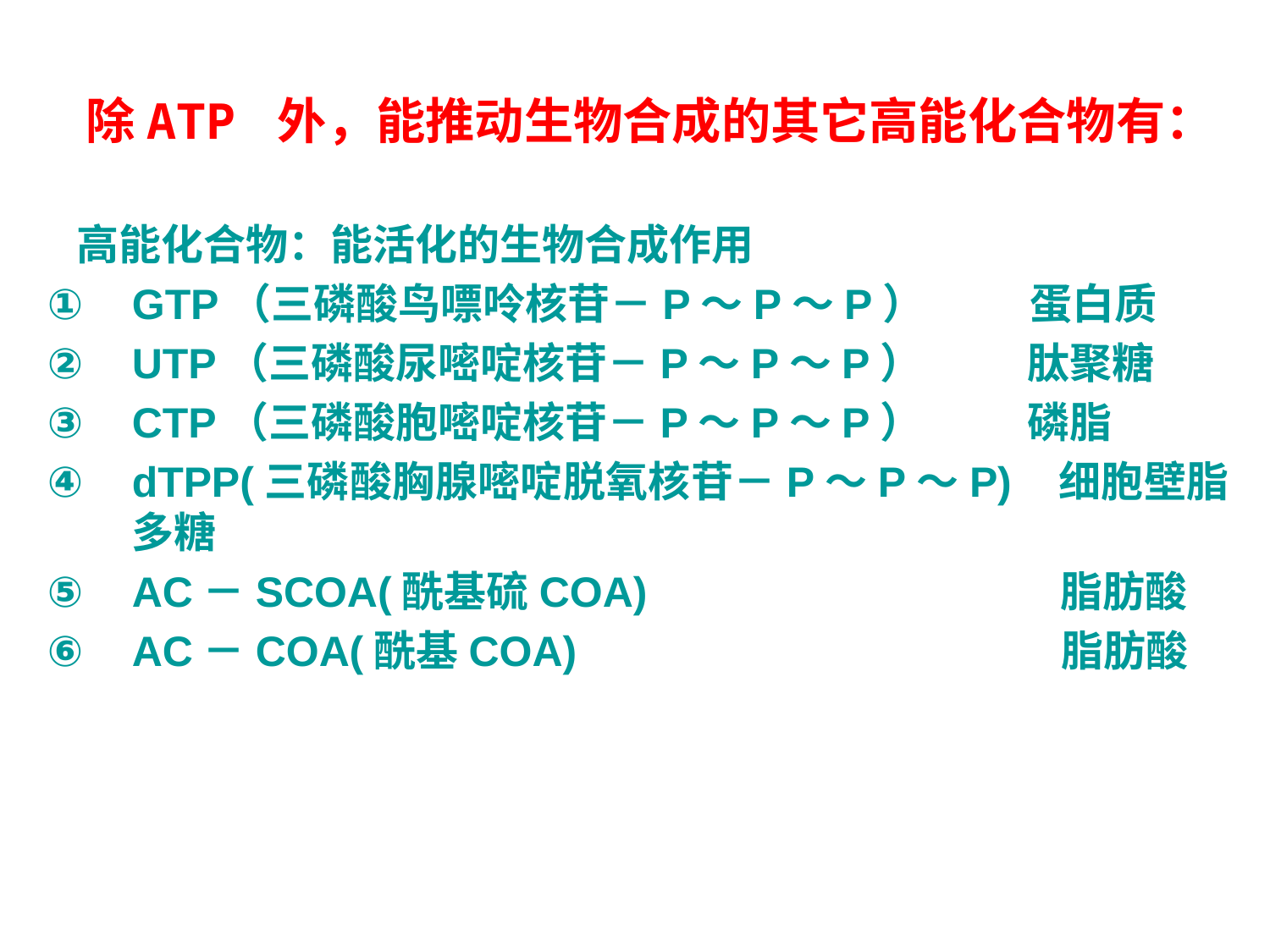

除ATP 外，能推动生物合成的其它高能化合物有：

  高能化合物：能活化的生物合成作用
GTP（三磷酸鸟嘌呤核苷－P～P～P）           蛋白质
UTP（三磷酸尿嘧啶核苷－P～P～P）           肽聚糖
CTP（三磷酸胞嘧啶核苷－P～P～P）           磷脂
dTPP(三磷酸胸腺嘧啶脱氧核苷－P～P～P)   细胞壁脂多糖
AC－SCOA(酰基硫COA)                                  脂肪酸
AC－COA(酰基COA)                                        脂肪酸